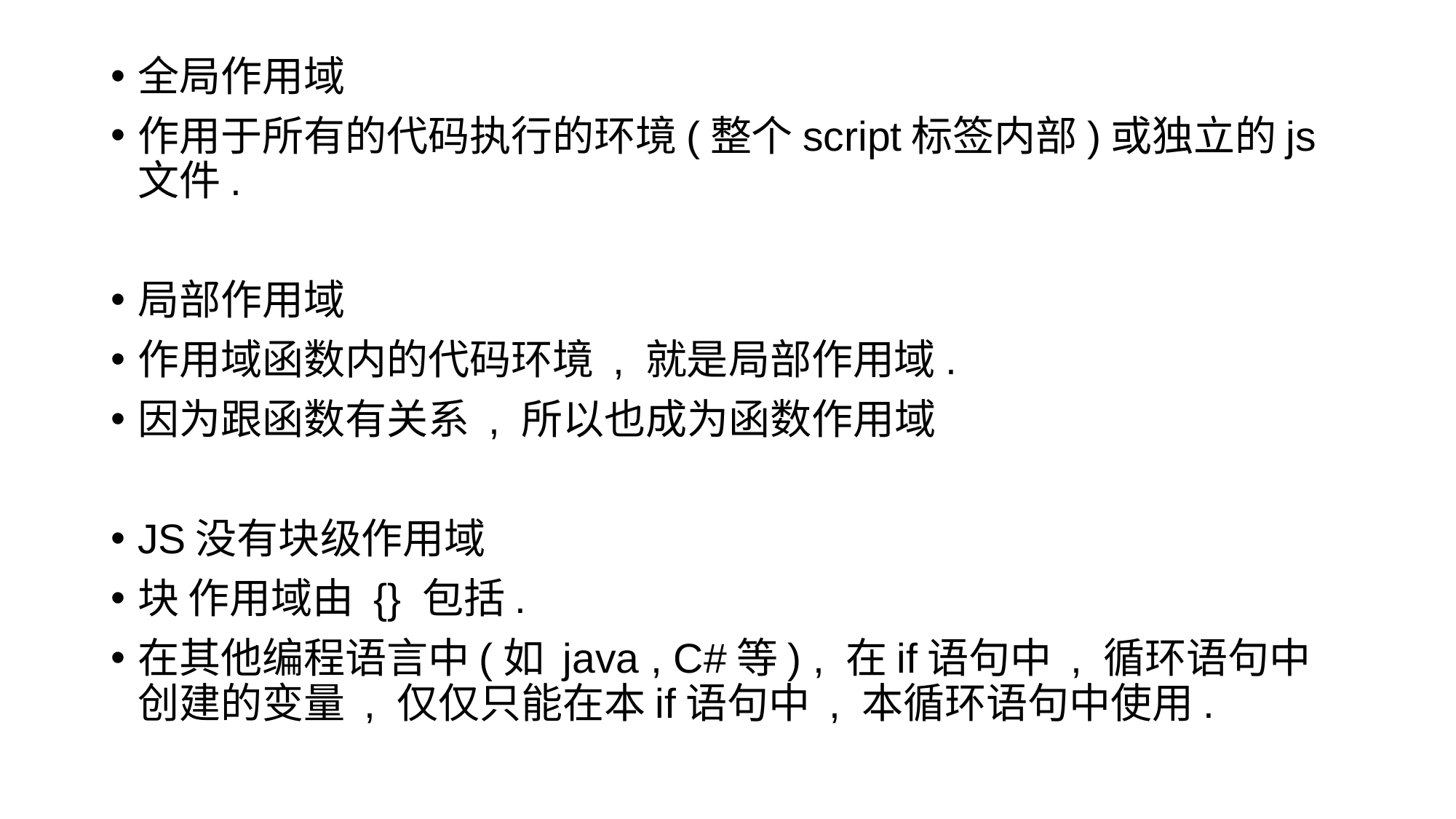

全局作用域
作用于所有的代码执行的环境(整个script标签内部)或独立的js文件.

局部作用域
作用域函数内的代码环境 , 就是局部作用域.
因为跟函数有关系 , 所以也成为函数作用域

JS没有块级作用域
块 作用域由 {} 包括.
在其他编程语言中(如 java , C#等) , 在if语句中 , 循环语句中创建的变量 , 仅仅只能在本if语句中 , 本循环语句中使用.